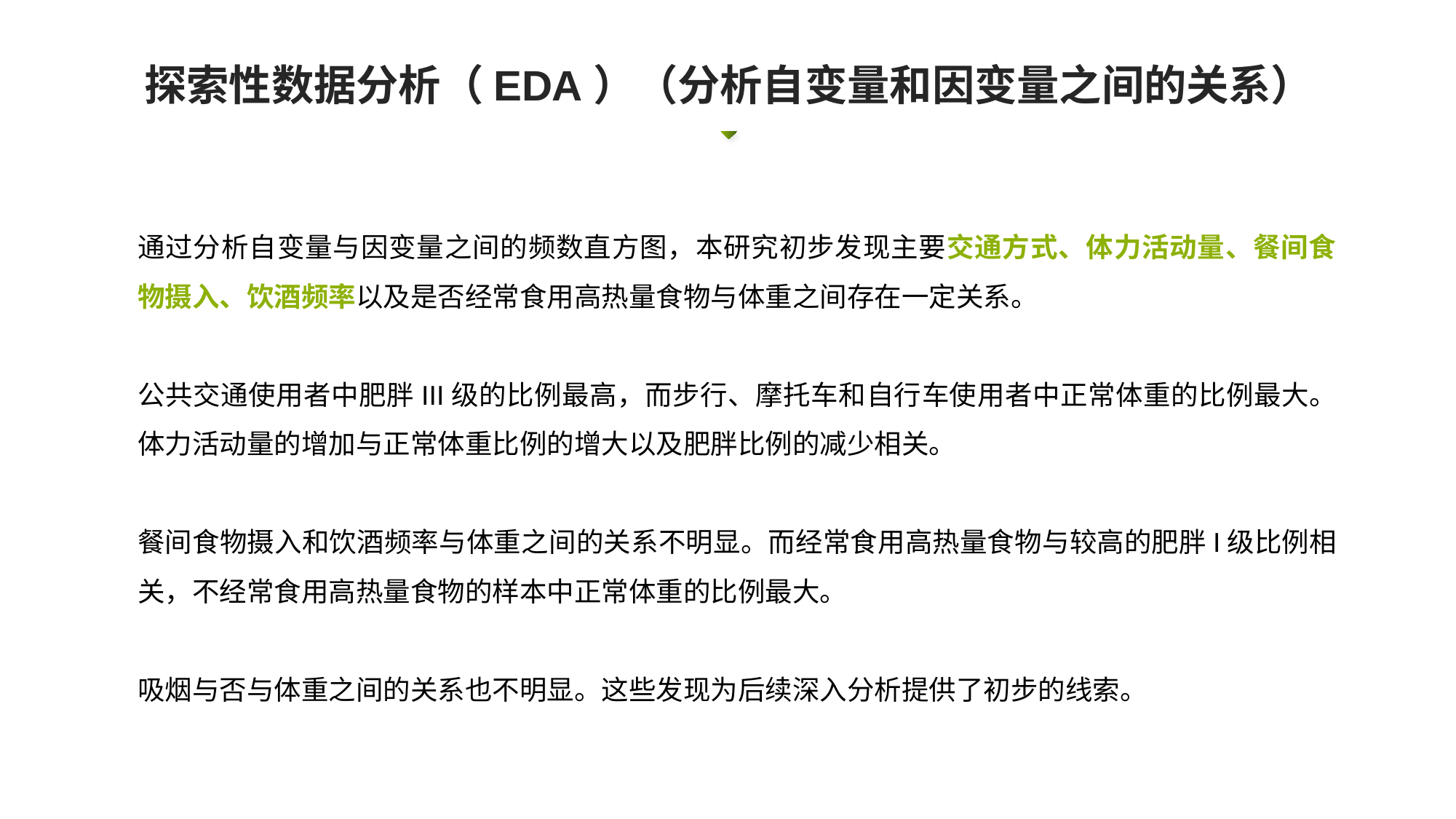

探索性数据分析（EDA）（分析自变量和因变量之间的关系）

通过分析自变量与因变量之间的频数直方图，本研究初步发现主要交通方式、体力活动量、餐间食物摄入、饮酒频率以及是否经常食用高热量食物与体重之间存在一定关系。

公共交通使用者中肥胖III级的比例最高，而步行、摩托车和自行车使用者中正常体重的比例最大。体力活动量的增加与正常体重比例的增大以及肥胖比例的减少相关。

餐间食物摄入和饮酒频率与体重之间的关系不明显。而经常食用高热量食物与较高的肥胖I级比例相关，不经常食用高热量食物的样本中正常体重的比例最大。

吸烟与否与体重之间的关系也不明显。这些发现为后续深入分析提供了初步的线索。